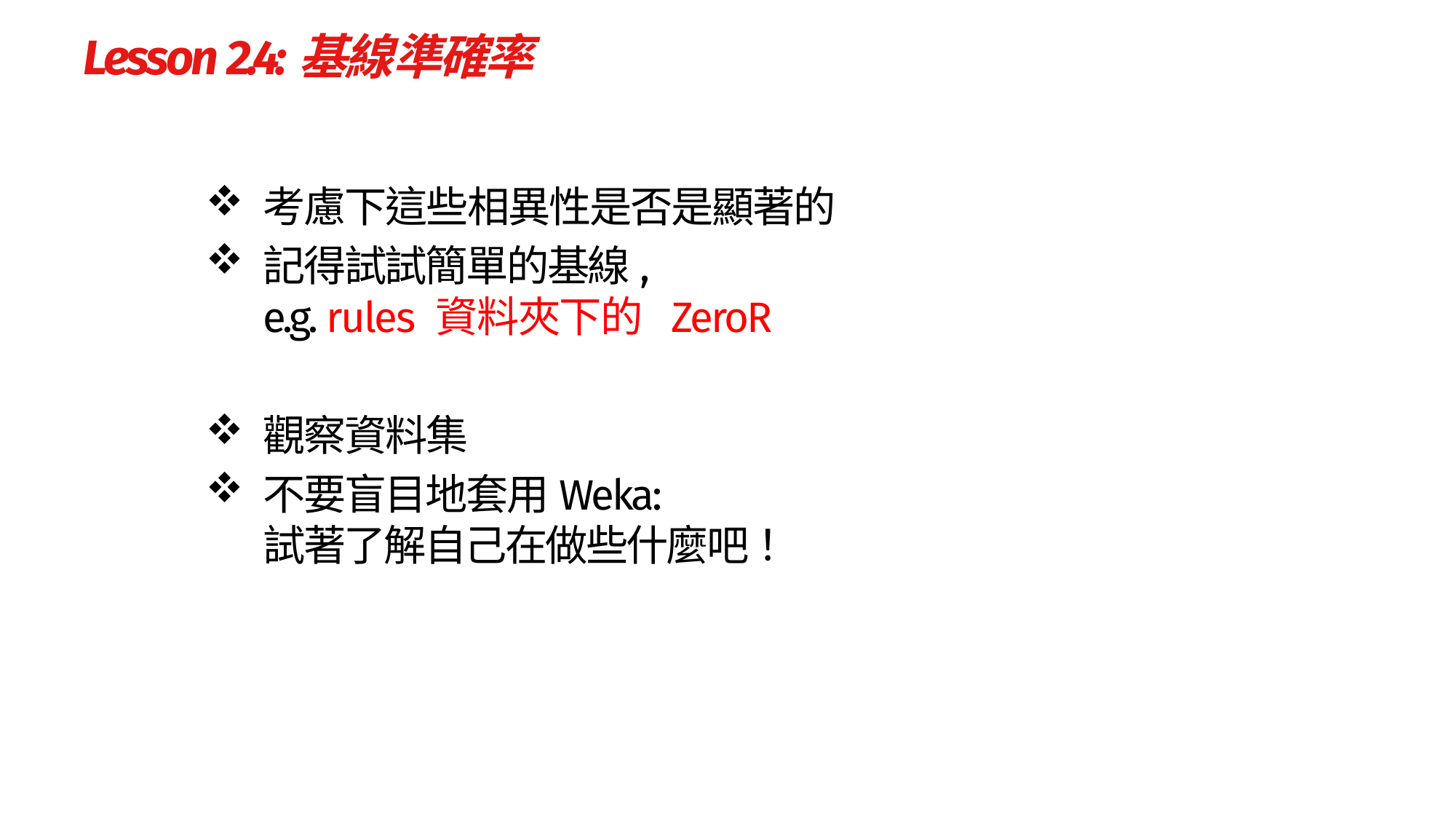

# Lesson 2.4:基線準確率
考慮下這些相異性是否是顯著的
記得試試簡單的基線,
e.g. rules 資料夾下的  ZeroR

觀察資料集
不要盲目地套用Weka:
試著了解自己在做些什麼吧！